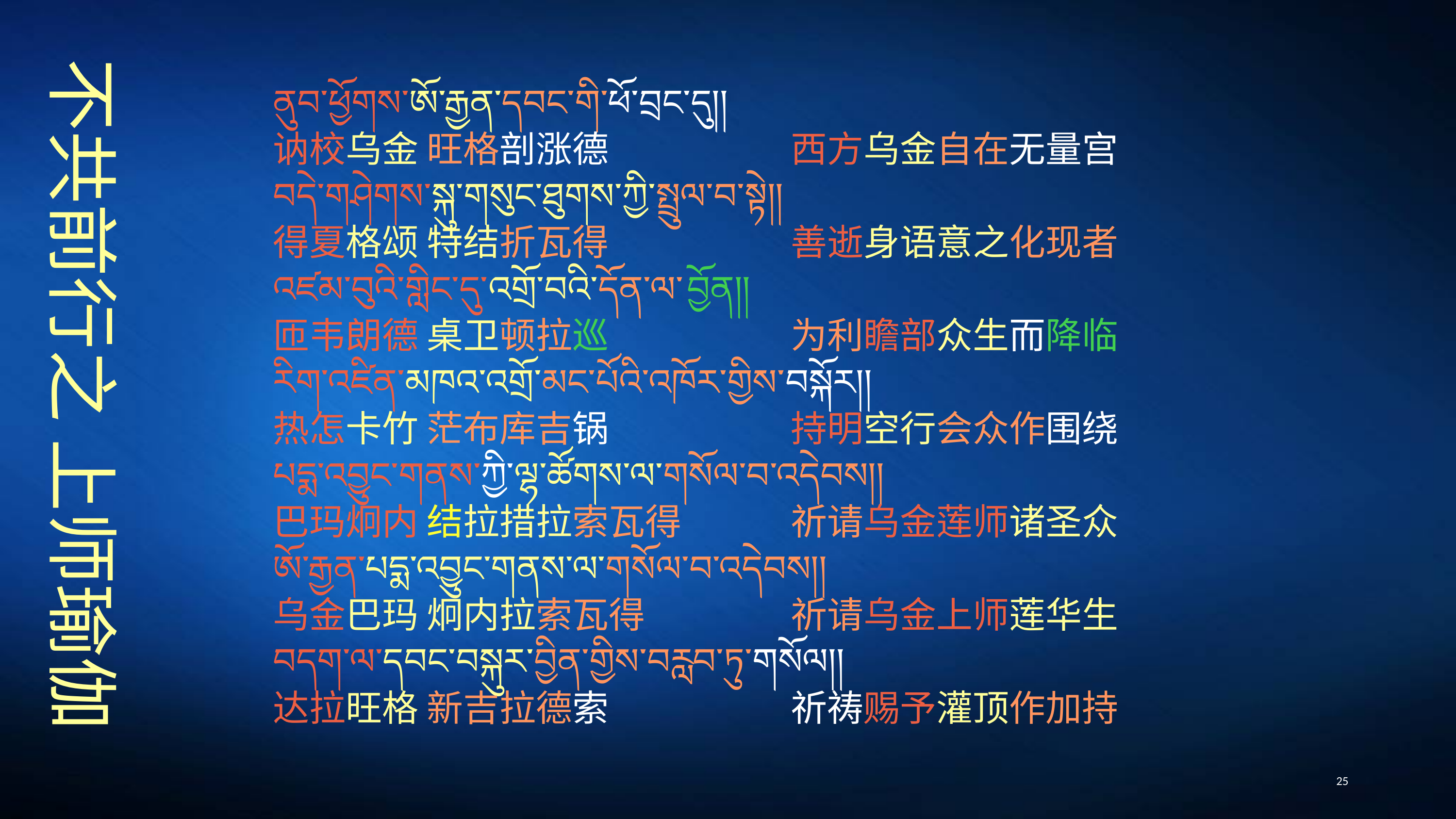

ནུབ་ཕྱོགས་ཨོ་རྒྱན་དབང་གི་ཕོ་བྲང་དུ།།
讷校乌金 旺格剖涨德　　　　　西方乌金自在无量宫
བདེ་གཤེགས་སྐུ་གསུང་ཐུགས་ཀྱི་སྤྲུལ་བ་སྟེ།།
得夏格颂 特结折瓦得　　　　　善逝身语意之化现者
འཛམ་བུའི་གླིང་དུ་འགྲོ་བའི་དོན་ལ་བྱོན།།
匝韦朗德 桌卫顿拉巡　　　　　为利瞻部众生而降临
རིག་འཛིན་མཁའ་འགྲོ་མང་པོའི་འཁོར་གྱིས་བསྐོར།།
热怎卡竹 茫布库吉锅　　　　　持明空行会众作围绕
པདྨ་འབྱུང་གནས་ཀྱི་ལྷ་ཚོགས་ལ་གསོལ་བ་འདེབས།།
巴玛炯内 结拉措拉索瓦得　　　祈请乌金莲师诸圣众
ཨོ་རྒྱན་པདྨ་འབྱུང་གནས་ལ་གསོལ་བ་འདེབས།།
乌金巴玛 炯内拉索瓦得　　　　祈请乌金上师莲华生
བདག་ལ་དབང་བསྐུར་བྱིན་གྱིས་བརླབ་ཏུ་གསོལ།།
达拉旺格 新吉拉德索　　　　　祈祷赐予灌顶作加持

# 不共前行之 上师瑜伽
25